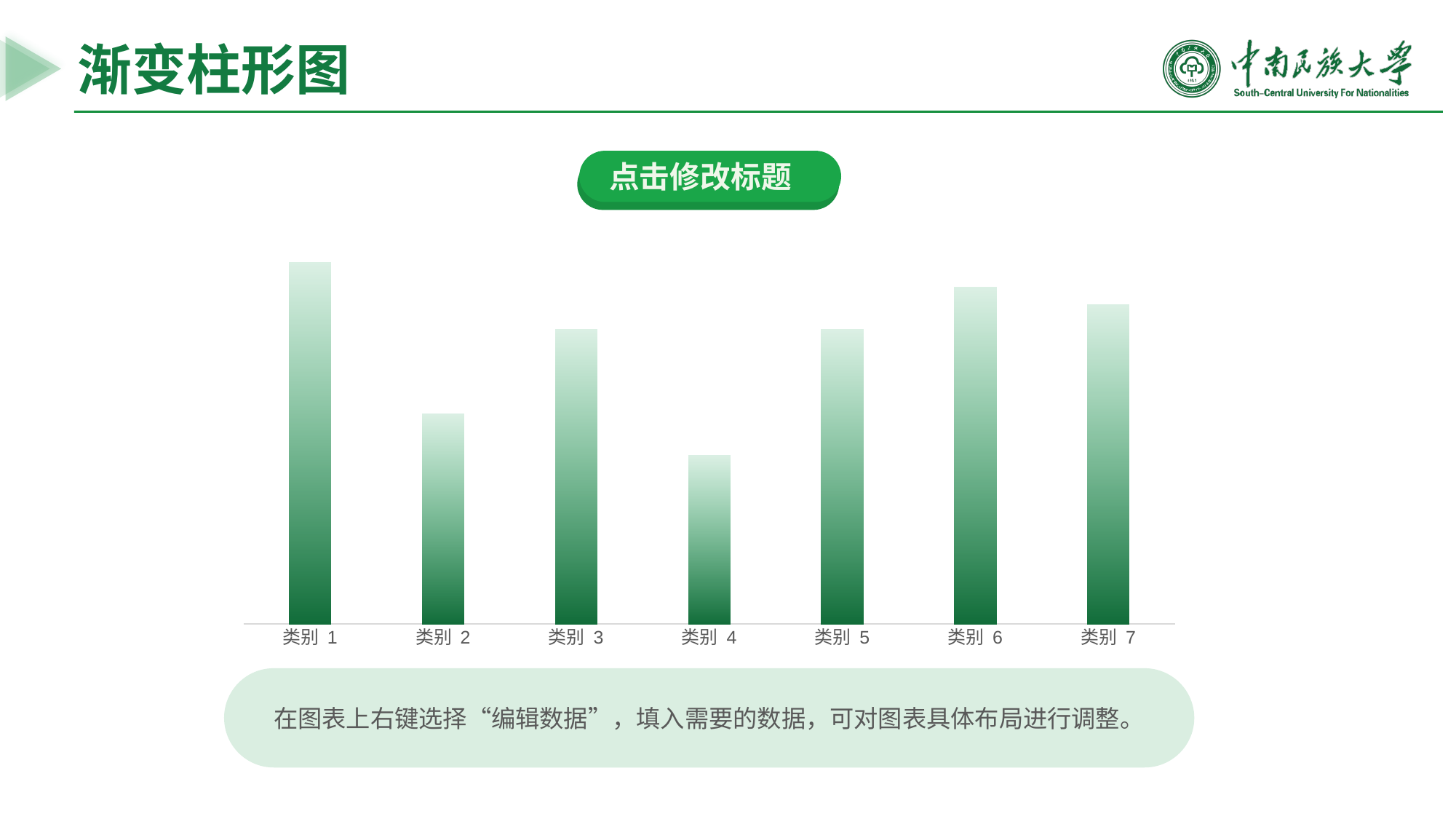

渐变柱形图

点击修改标题

### Chart

| Category | 填写数据 |
|---|---|
| 类别 1 | 43.0 |
| 类别 2 | 25.0 |
| 类别 3 | 35.0 |
| 类别 4 | 20.0 |
| 类别 5 | 35.0 |
| 类别 6 | 40.0 |
| 类别 7 | 38.0 |
在图表上右键选择“编辑数据”，填入需要的数据，可对图表具体布局进行调整。